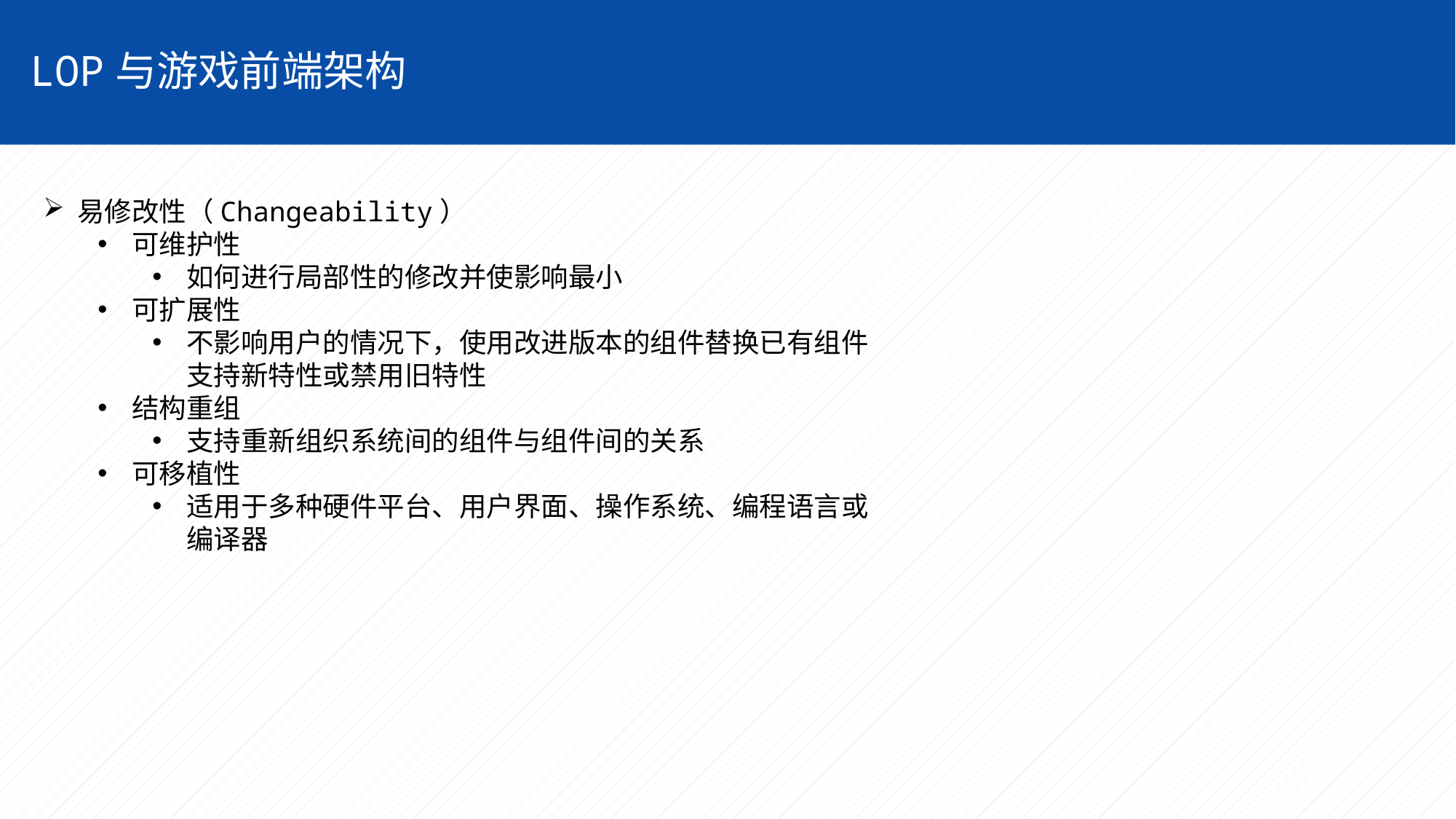

LOP与游戏前端架构
易修改性（Changeability）
可维护性
如何进行局部性的修改并使影响最小
可扩展性
不影响用户的情况下，使用改进版本的组件替换已有组件支持新特性或禁用旧特性
结构重组
支持重新组织系统间的组件与组件间的关系
可移植性
适用于多种硬件平台、用户界面、操作系统、编程语言或编译器